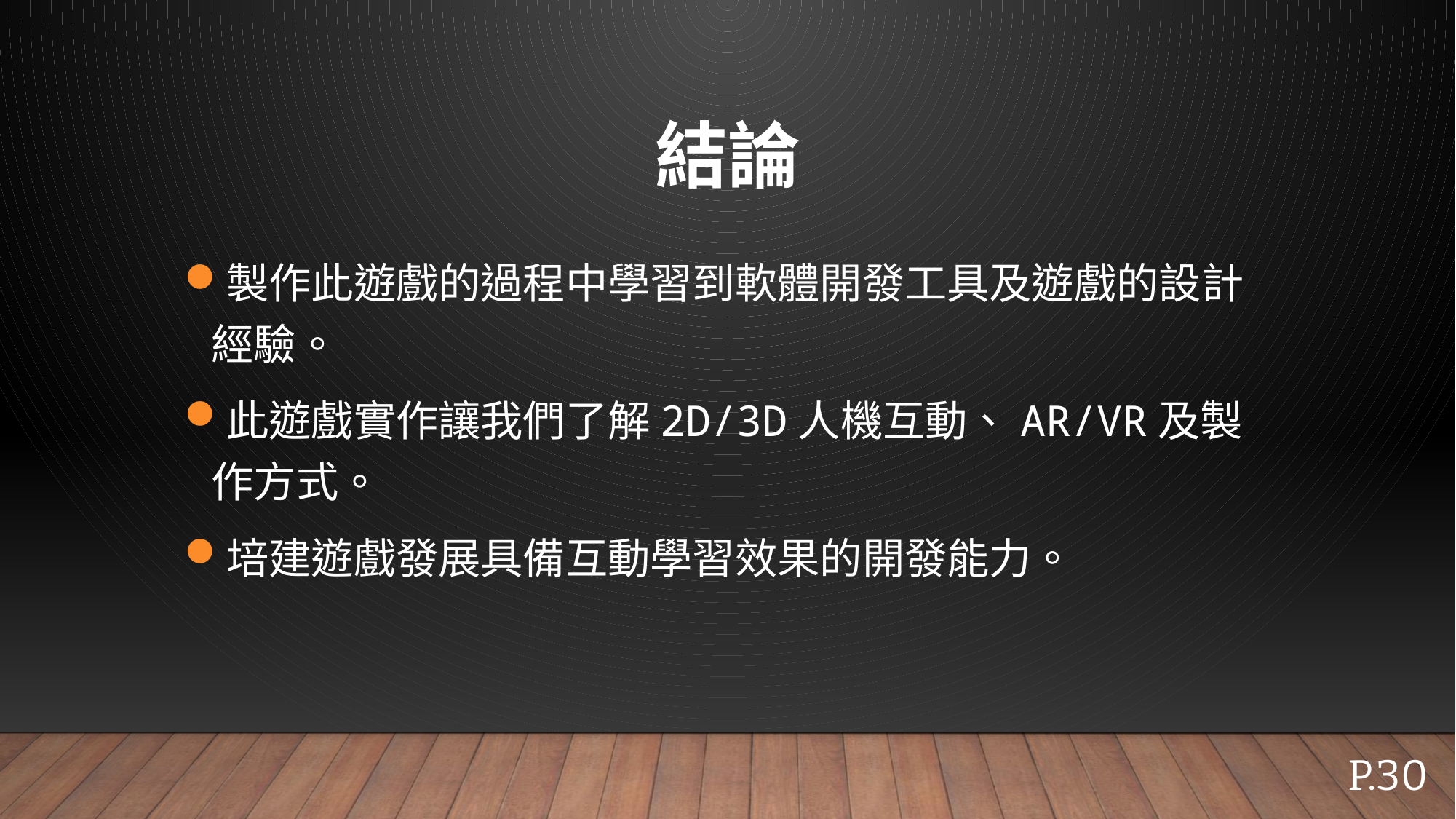

# 結論
製作此遊戲的過程中學習到軟體開發工具及遊戲的設計經驗。
此遊戲實作讓我們了解2D/3D人機互動、AR/VR及製作方式。
培建遊戲發展具備互動學習效果的開發能力。

P.30